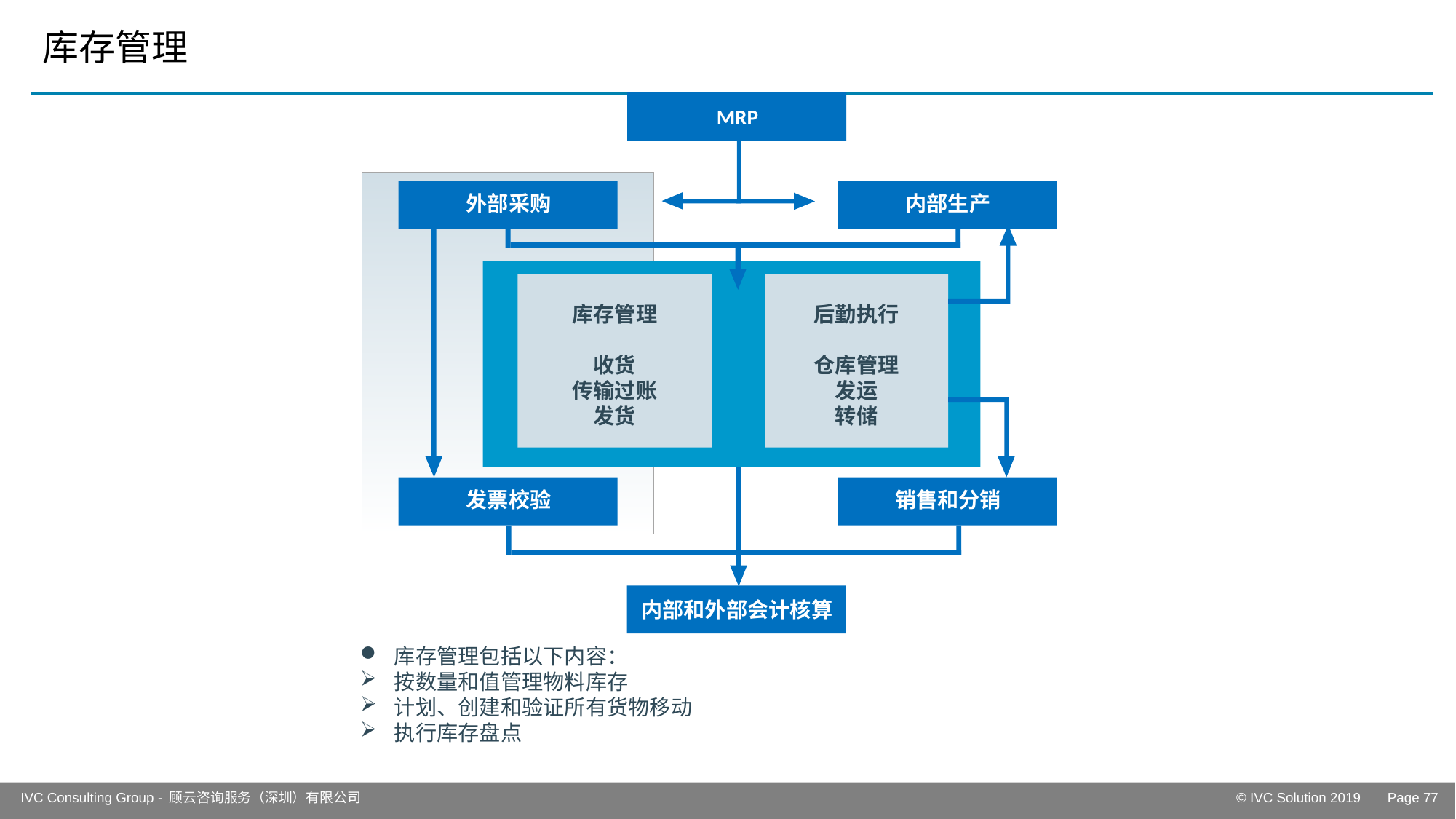

# 库存管理

MRP

外部采购

内部生产

库存管理

收货
传输过账
发货

后勤执行

仓库管理
发运
转储

发票校验

销售和分销

内部和外部会计核算

库存管理包括以下内容：
按数量和值管理物料库存
计划、创建和验证所有货物移动
执行库存盘点